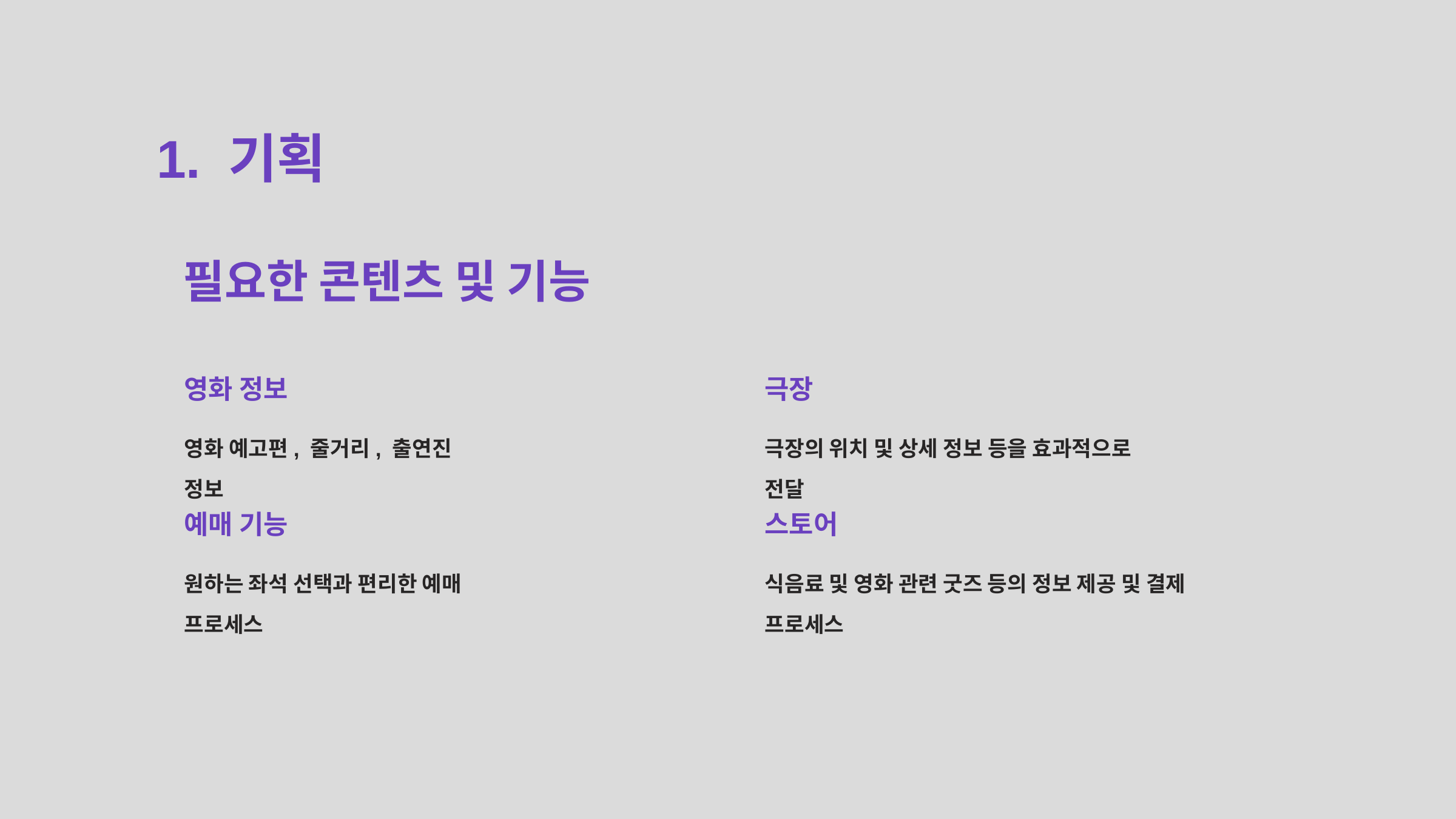

1. 기획
필요한 콘텐츠 및 기능
영화 정보
극장
영화 예고편, 줄거리, 출연진 정보
극장의 위치 및 상세 정보 등을 효과적으로 전달
예매 기능
스토어
원하는 좌석 선택과 편리한 예매 프로세스
식음료 및 영화 관련 굿즈 등의 정보 제공 및 결제 프로세스